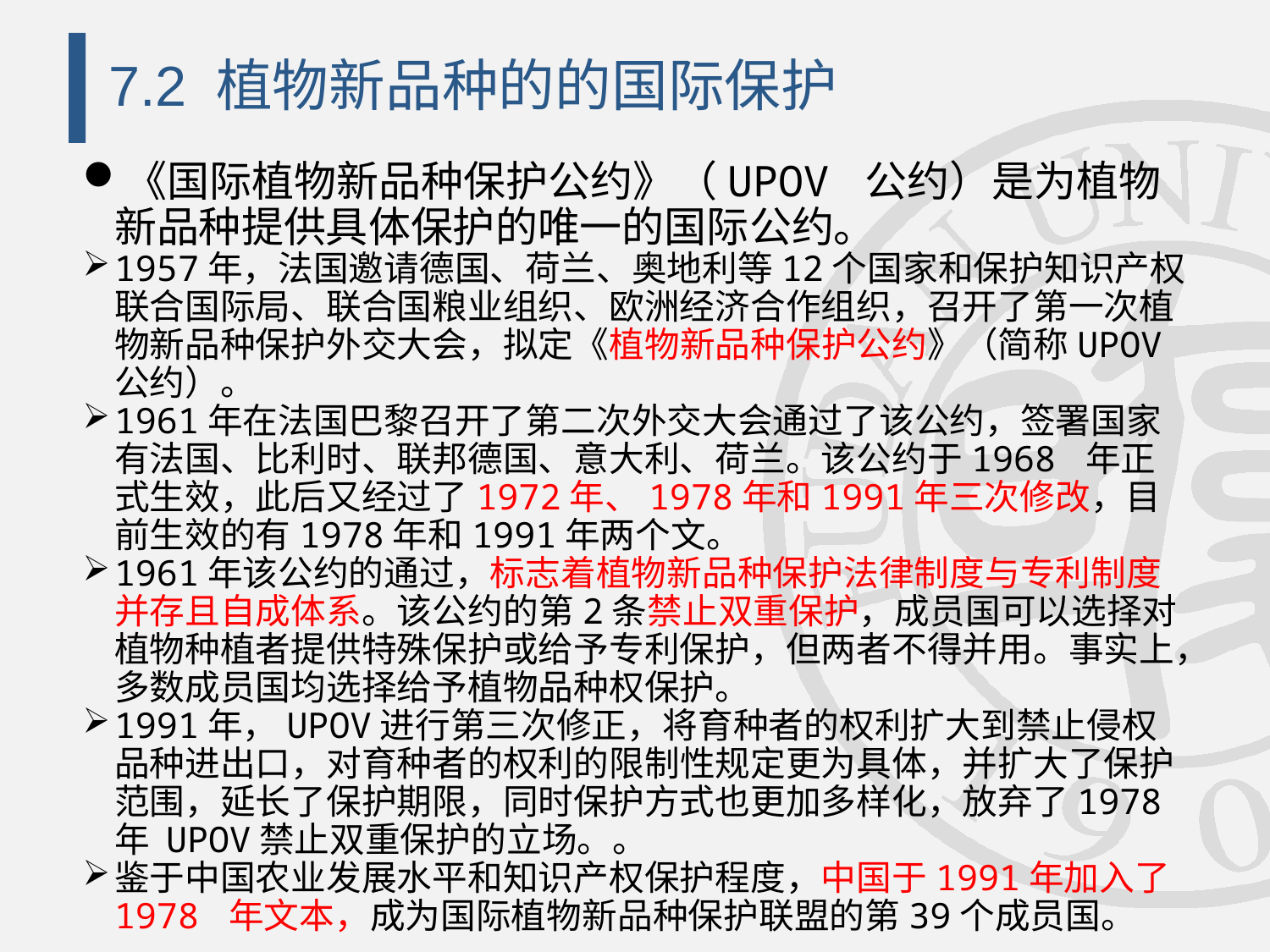

# 7.2 植物新品种的的国际保护
《国际植物新品种保护公约》（UPOV 公约）是为植物新品种提供具体保护的唯一的国际公约。
1957年，法国邀请德国、荷兰、奥地利等12个国家和保护知识产权联合国际局、联合国粮业组织、欧洲经济合作组织，召开了第一次植物新品种保护外交大会，拟定《植物新品种保护公约》（简称UPOV 公约）。
1961年在法国巴黎召开了第二次外交大会通过了该公约，签署国家有法国、比利时、联邦德国、意大利、荷兰。该公约于1968 年正式生效，此后又经过了1972年、1978年和1991年三次修改，目前生效的有1978年和1991年两个文。
1961年该公约的通过，标志着植物新品种保护法律制度与专利制度并存且自成体系。该公约的第2条禁止双重保护，成员国可以选择对植物种植者提供特殊保护或给予专利保护，但两者不得并用。事实上，多数成员国均选择给予植物品种权保护。
1991年，UPOV进行第三次修正，将育种者的权利扩大到禁止侵权品种进出口，对育种者的权利的限制性规定更为具体，并扩大了保护范围，延长了保护期限，同时保护方式也更加多样化，放弃了1978年 UPOV禁止双重保护的立场。。
鉴于中国农业发展水平和知识产权保护程度，中国于1991年加入了1978 年文本，成为国际植物新品种保护联盟的第39个成员国。